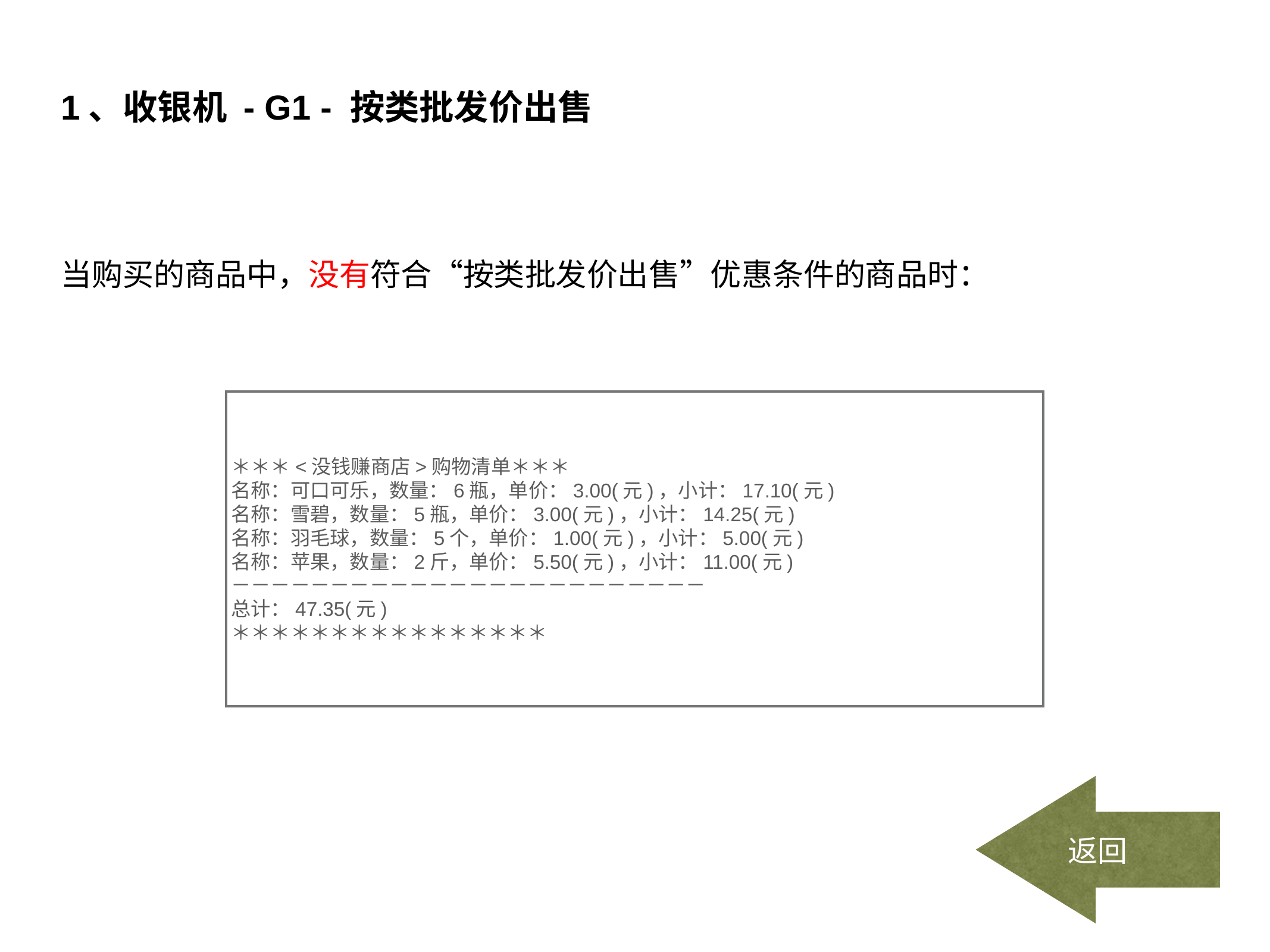

# 1、收银机 - G1 - 按类批发价出售

当购买的商品中，没有符合“按类批发价出售”优惠条件的商品时：
＊＊＊<没钱赚商店>购物清单＊＊＊
名称：可口可乐，数量：6瓶，单价：3.00(元)，小计：17.10(元)
名称：雪碧，数量：5瓶，单价：3.00(元)，小计：14.25(元)
名称：羽毛球，数量：5个，单价：1.00(元)，小计：5.00(元)
名称：苹果，数量：2斤，单价：5.50(元)，小计：11.00(元)
－－－－－－－－－－－－－－－－－－－－－－－－
总计：47.35(元)
＊＊＊＊＊＊＊＊＊＊＊＊＊＊＊＊
返回